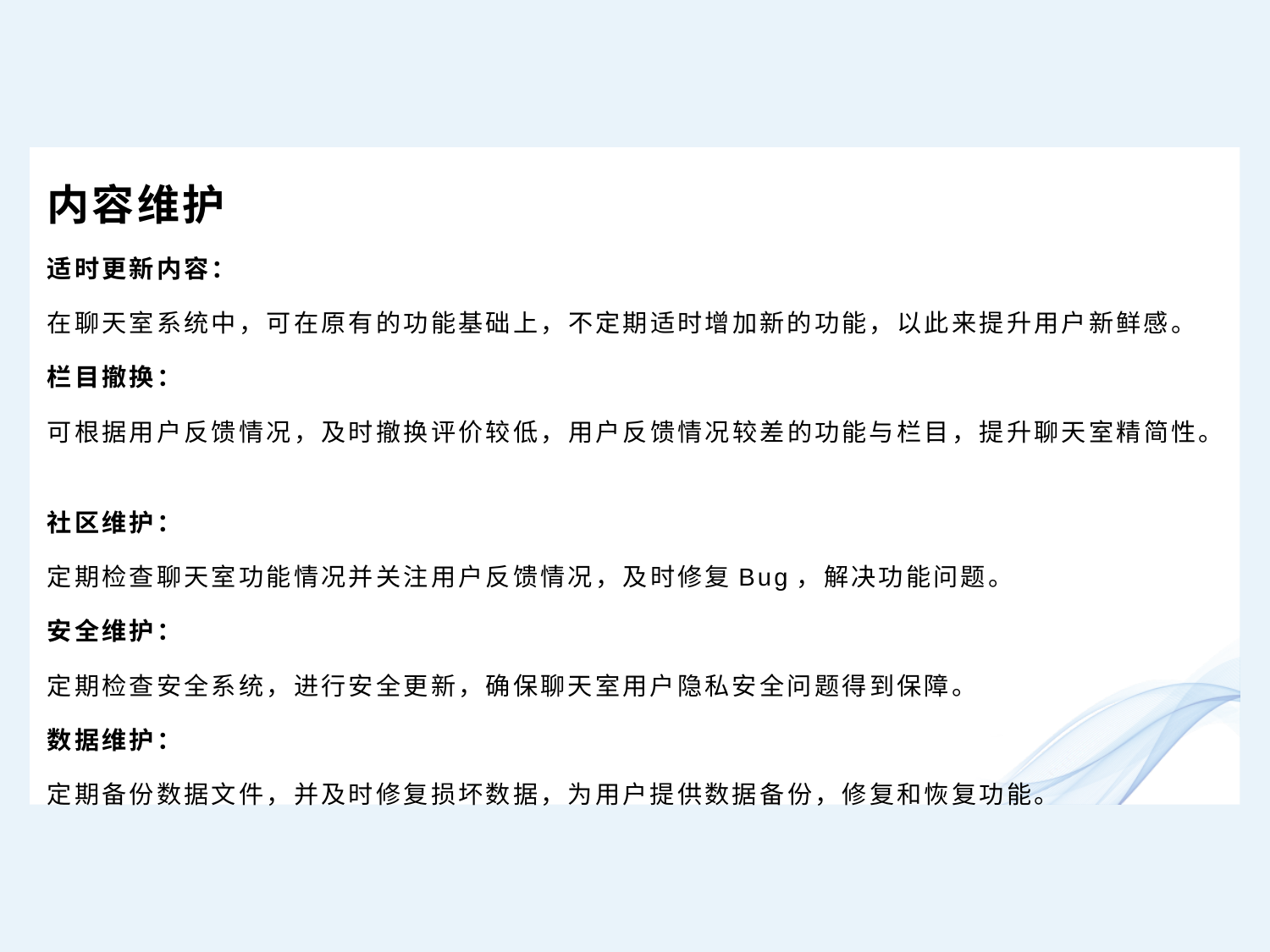

内容维护
适时更新内容：
在聊天室系统中，可在原有的功能基础上，不定期适时增加新的功能，以此来提升用户新鲜感。
栏目撤换：
可根据用户反馈情况，及时撤换评价较低，用户反馈情况较差的功能与栏目，提升聊天室精简性。
社区维护：
定期检查聊天室功能情况并关注用户反馈情况，及时修复Bug，解决功能问题。
安全维护：
定期检查安全系统，进行安全更新，确保聊天室用户隐私安全问题得到保障。
数据维护：
定期备份数据文件，并及时修复损坏数据，为用户提供数据备份，修复和恢复功能。